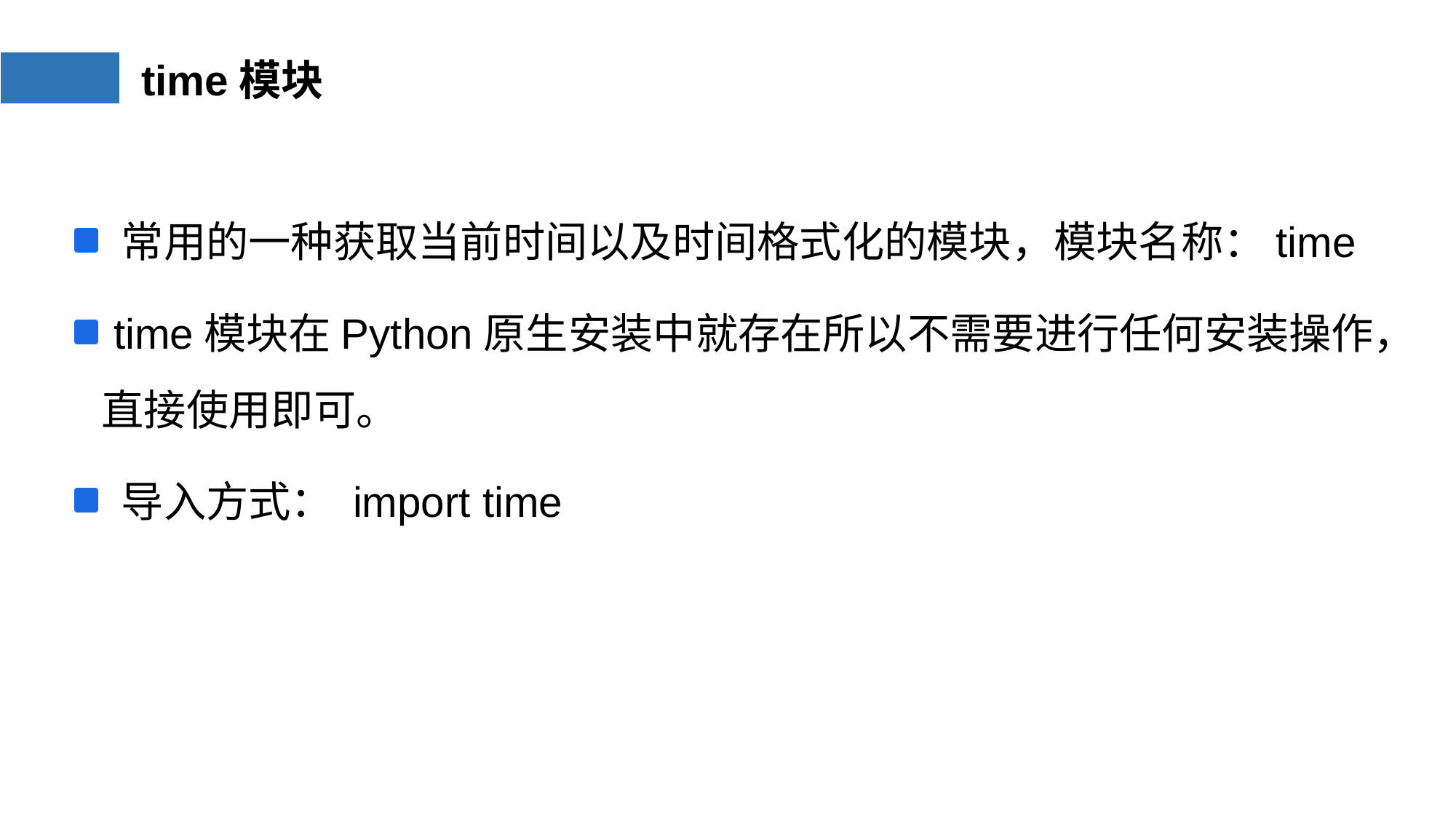

# time模块
 常用的一种获取当前时间以及时间格式化的模块，模块名称：time
 time模块在Python原生安装中就存在所以不需要进行任何安装操作，直接使用即可。
 导入方式： import time